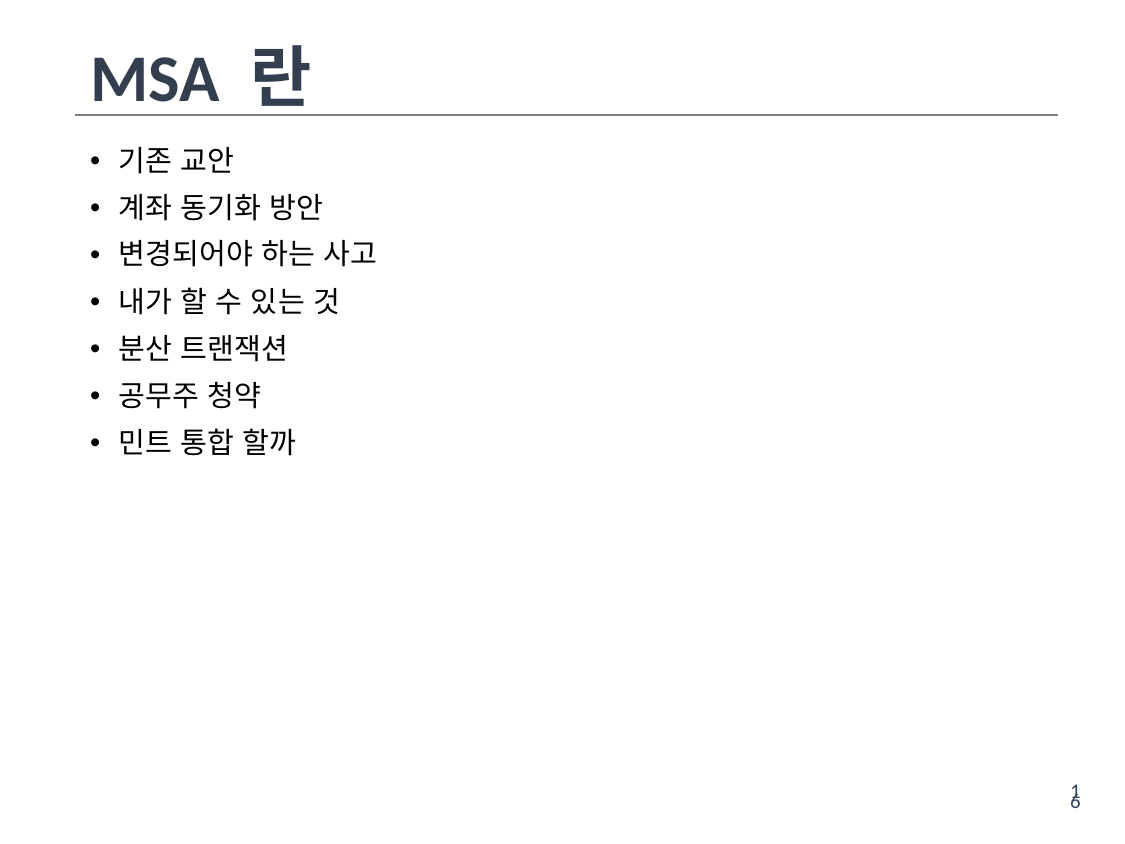

# MSA 란
기존 교안
계좌 동기화 방안
변경되어야 하는 사고
내가 할 수 있는 것
분산 트랜잭션
공무주 청약
민트 통합 할까